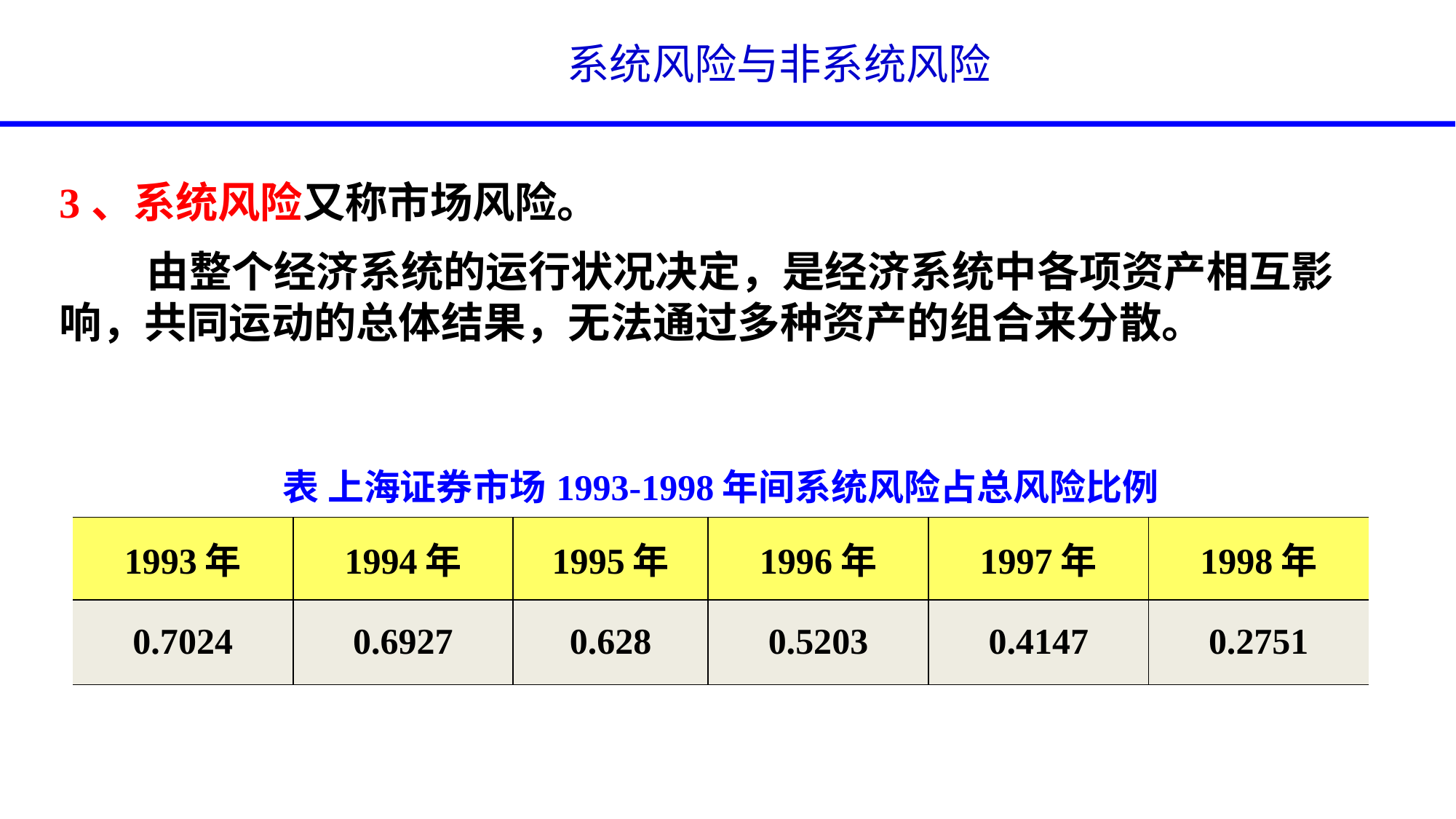

# 系统风险与非系统风险
3、系统风险又称市场风险。
        由整个经济系统的运行状况决定，是经济系统中各项资产相互影响，共同运动的总体结果，无法通过多种资产的组合来分散。

| 表 上海证券市场1993-1998年间系统风险占总风险比例 |  |  |  |  |  |
| --- | --- | --- | --- | --- | --- |
| 1993年 | 1994年 | 1995年 | 1996年 | 1997年 | 1998年 |
| 0.7024 | 0.6927 | 0.628 | 0.5203 | 0.4147 | 0.2751 |